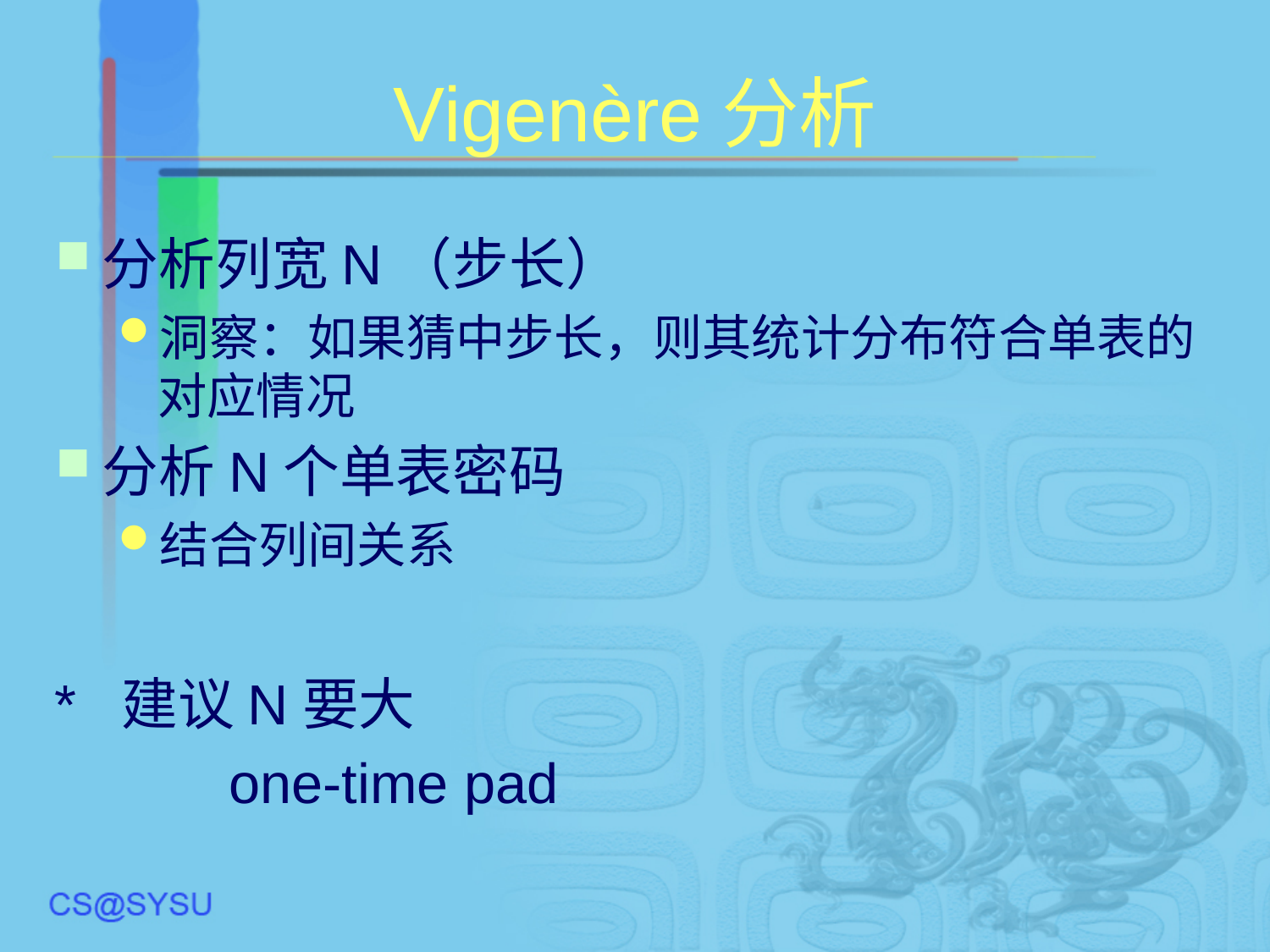

# Vigenère分析
分析列宽N（步长）
洞察：如果猜中步长，则其统计分布符合单表的对应情况
分析N个单表密码
结合列间关系

*  建议N要大
		one-time pad